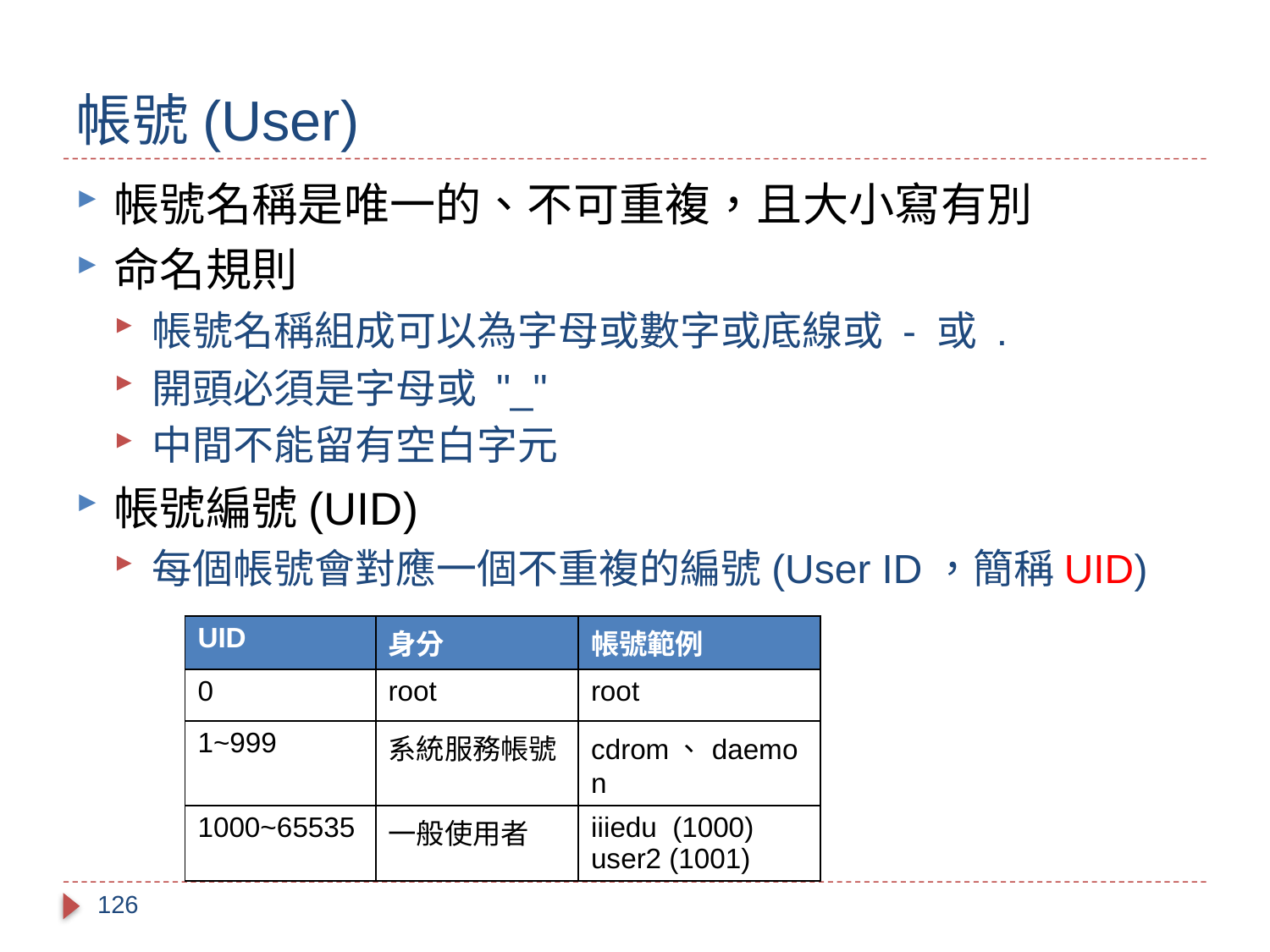

# 帳號(User)
帳號名稱是唯一的、不可重複，且大小寫有別
命名規則
帳號名稱組成可以為字母或數字或底線或 - 或 .
開頭必須是字母或 "_"
中間不能留有空白字元
帳號編號(UID)
每個帳號會對應一個不重複的編號(User ID，簡稱UID)
| UID | 身分 | 帳號範例 |
| --- | --- | --- |
| 0 | root | root |
| 1~999 | 系統服務帳號 | cdrom、daemon |
| 1000~65535 | 一般使用者 | iiiedu (1000) user2 (1001) |
126